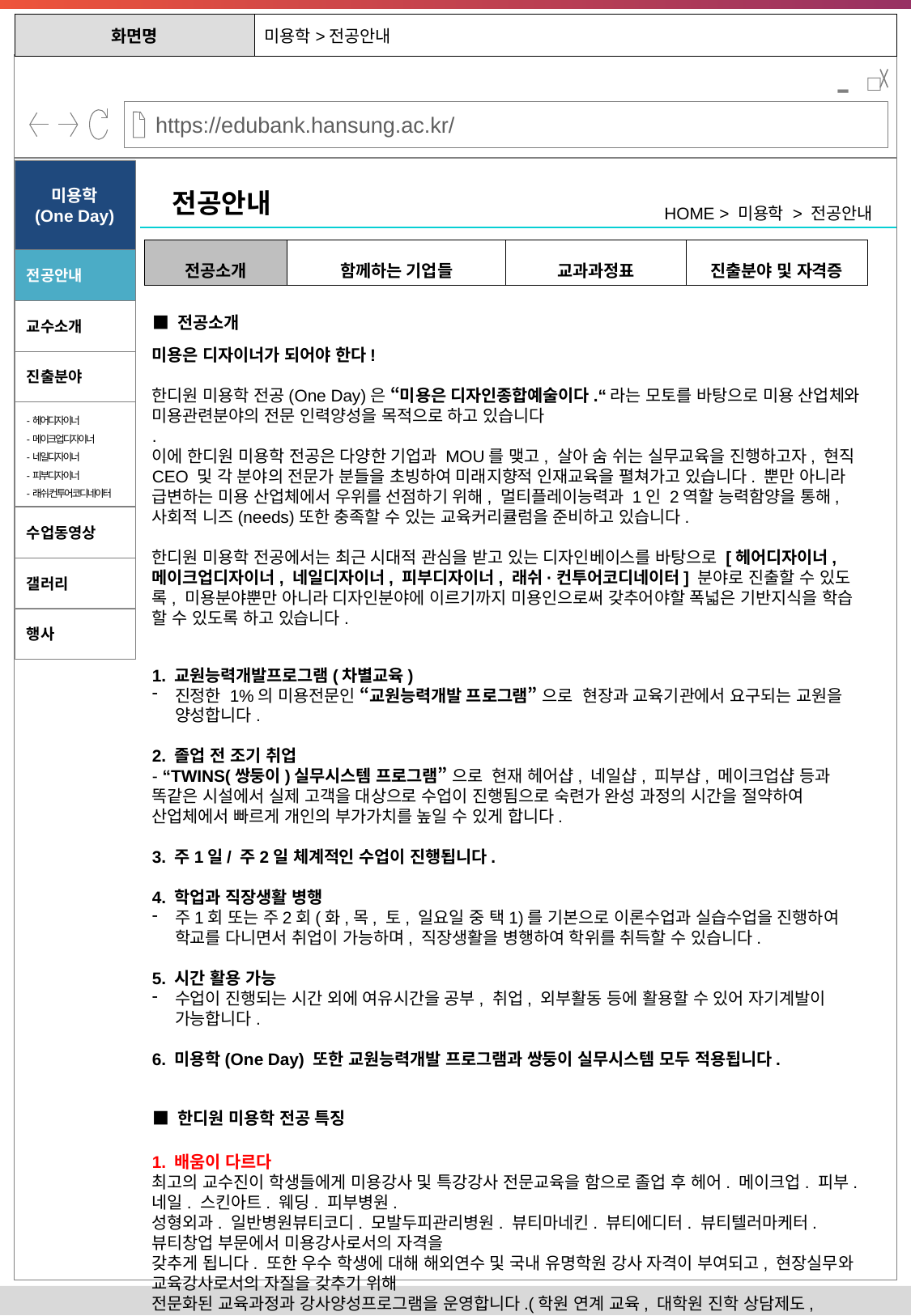

| 화면명 | 미용학>전공안내 |
| --- | --- |
-
미용학
(One Day)
전공안내
HOME > 미용학 > 전공안내
| 전공소개 | 함께하는 기업들 | 교과과정표 | 진출분야 및 자격증 |
| --- | --- | --- | --- |
전공안내
교수소개
■ 전공소개
미용은 디자이너가 되어야 한다!

한디원 미용학 전공(One Day)은 “미용은 디자인종합예술이다.“라는 모토를 바탕으로 미용 산업체와 미용관련분야의 전문 인력양성을 목적으로 하고 있습니다
.
이에 한디원 미용학 전공은 다양한 기업과 MOU를 맺고, 살아 숨 쉬는 실무교육을 진행하고자, 현직 CEO 및 각 분야의 전문가 분들을 초빙하여 미래지향적 인재교육을 펼쳐가고 있습니다. 뿐만 아니라 급변하는 미용 산업체에서 우위를 선점하기 위해, 멀티플레이능력과 1인 2역할 능력함양을 통해, 사회적 니즈(needs)또한 충족할 수 있는 교육커리큘럼을 준비하고 있습니다.

한디원 미용학 전공에서는 최근 시대적 관심을 받고 있는 디자인베이스를 바탕으로 [헤어디자이너, 메이크업디자이너, 네일디자이너, 피부디자이너, 래쉬·컨투어코디네이터] 분야로 진출할 수 있도록, 미용분야뿐만 아니라 디자인분야에 이르기까지 미용인으로써 갖추어야할 폭넓은 기반지식을 학습 할 수 있도록 하고 있습니다.
진출분야
-헤어디자이너
-메이크업디자이너
-네일디자이너
-피부디자이너
-래쉬∙컨투어코디네이터
수업동영상
갤러리
행사
1. 교원능력개발프로그램(차별교육)
진정한 1%의 미용전문인 “교원능력개발 프로그램” 으로  현장과 교육기관에서 요구되는 교원을 양성합니다.

2. 졸업 전 조기 취업
- “TWINS(쌍둥이)실무시스템 프로그램” 으로  현재 헤어샵, 네일샵, 피부샵, 메이크업샵 등과 똑같은 시설에서 실제 고객을 대상으로 수업이 진행됨으로 숙련가 완성 과정의 시간을 절약하여 산업체에서 빠르게 개인의 부가가치를 높일 수 있게 합니다.

3. 주1일/ 주2일 체계적인 수업이 진행됩니다.

4. 학업과 직장생활 병행
주1회 또는 주2회(화,목, 토, 일요일 중 택1)를 기본으로 이론수업과 실습수업을 진행하여 학교를 다니면서 취업이 가능하며, 직장생활을 병행하여 학위를 취득할 수 있습니다.

5. 시간 활용 가능
수업이 진행되는 시간 외에 여유시간을 공부, 취업, 외부활동 등에 활용할 수 있어 자기계발이 가능합니다.

6. 미용학(One Day) 또한 교원능력개발 프로그램과 쌍둥이 실무시스템 모두 적용됩니다.
■ 한디원 미용학 전공 특징
1. 배움이 다르다
최고의 교수진이 학생들에게 미용강사 및 특강강사 전문교육을 함으로 졸업 후 헤어. 메이크업. 피부. 네일. 스킨아트. 웨딩. 피부병원.
성형외과. 일반병원뷰티코디. 모발두피관리병원. 뷰티마네킨. 뷰티에디터. 뷰티텔러마케터. 뷰티창업 부문에서 미용강사로서의 자격을
갖추게 됩니다. 또한 우수 학생에 대해 해외연수 및 국내 유명학원 강사 자격이 부여되고, 현장실무와 교육강사로서의 자질을 갖추기 위해
전문화된 교육과정과 강사양성프로그램을 운영합니다.(학원 연계 교육, 대학원 진학 상담제도, 논문스터디 등)

2. 취업의 질이 다르다
취업의 어려움과 취업 후 안정된 고용안전이 보장되지 않아 고학력의 대학 졸업생들이 미용기술을 배우기 위해 다시 전문학교에
입학하는 추세이며, 다양한 자격증 취득, 실무위주의 작업과정 체크리스트 서비스를 통하여 고객과의 상담부터 재방문까지의
과정을 리얼하게 습득하는 체계적인 수업 및 산업체 적응프로그램을 통하여 맞춤형 안정 취업을 하여 직장생활을 하게 됩니다.

3. 뷰티창업에 도전하다
학습자의 다양한 창업도전기회를 주기 위해 헤어. 메이크업. 피부. 네일. 스킨아트. 웨딩. 피부병원. 성형외과. 일반병원뷰티코디.
모발두피관리병원. 뷰티마네킨. 뷰티에디터. 뷰티텔러마케터 등 뷰티분야의 창업을 위한 집중교육으로 운영되며 배움의 기회와
현장경력 등을 동시에 쌓을 수 있도록 열린 교육과정으로 운영합니다.
미용학사 학위를 취득한 후 보다 전문적인 기관으로의 취업을 통하여 현장적응을 하고 창업에 도전할 수 있게 합니다.
담당교수제를 도입하여 미용창업을 위한 창업기초-실무-제반교육-예비창업 커리큘럼을 진행합니다.